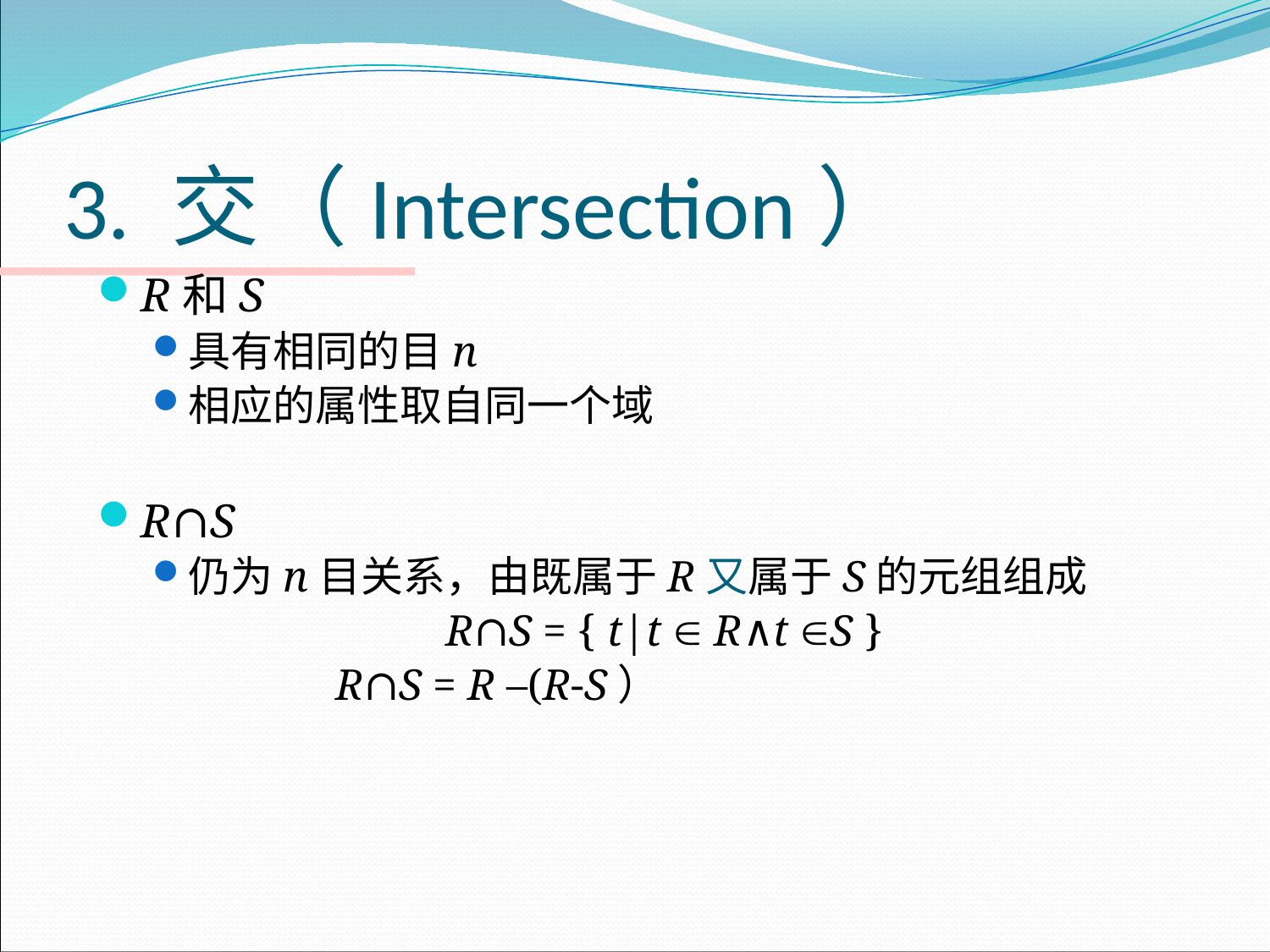

# 3. 交（Intersection）
R和S
具有相同的目n
相应的属性取自同一个域

R∩S
仍为n目关系，由既属于R又属于S的元组组成
		            R∩S = { t|t ∈ R∧t ∈S }
        	  R∩S = R –(R-S）

166